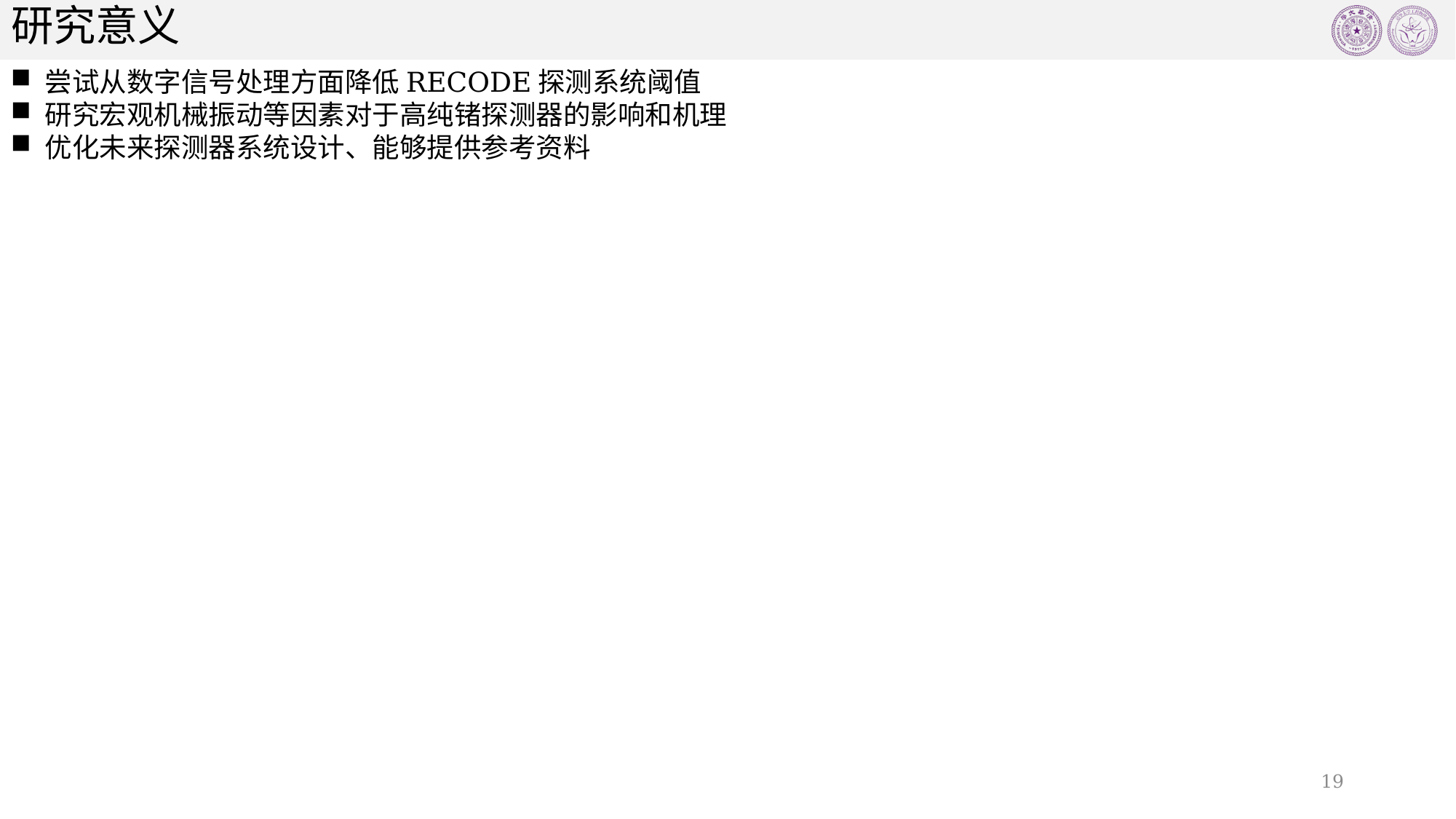

# 研究意义
尝试从数字信号处理方面降低RECODE探测系统阈值
研究宏观机械振动等因素对于高纯锗探测器的影响和机理
优化未来探测器系统设计、能够提供参考资料
19